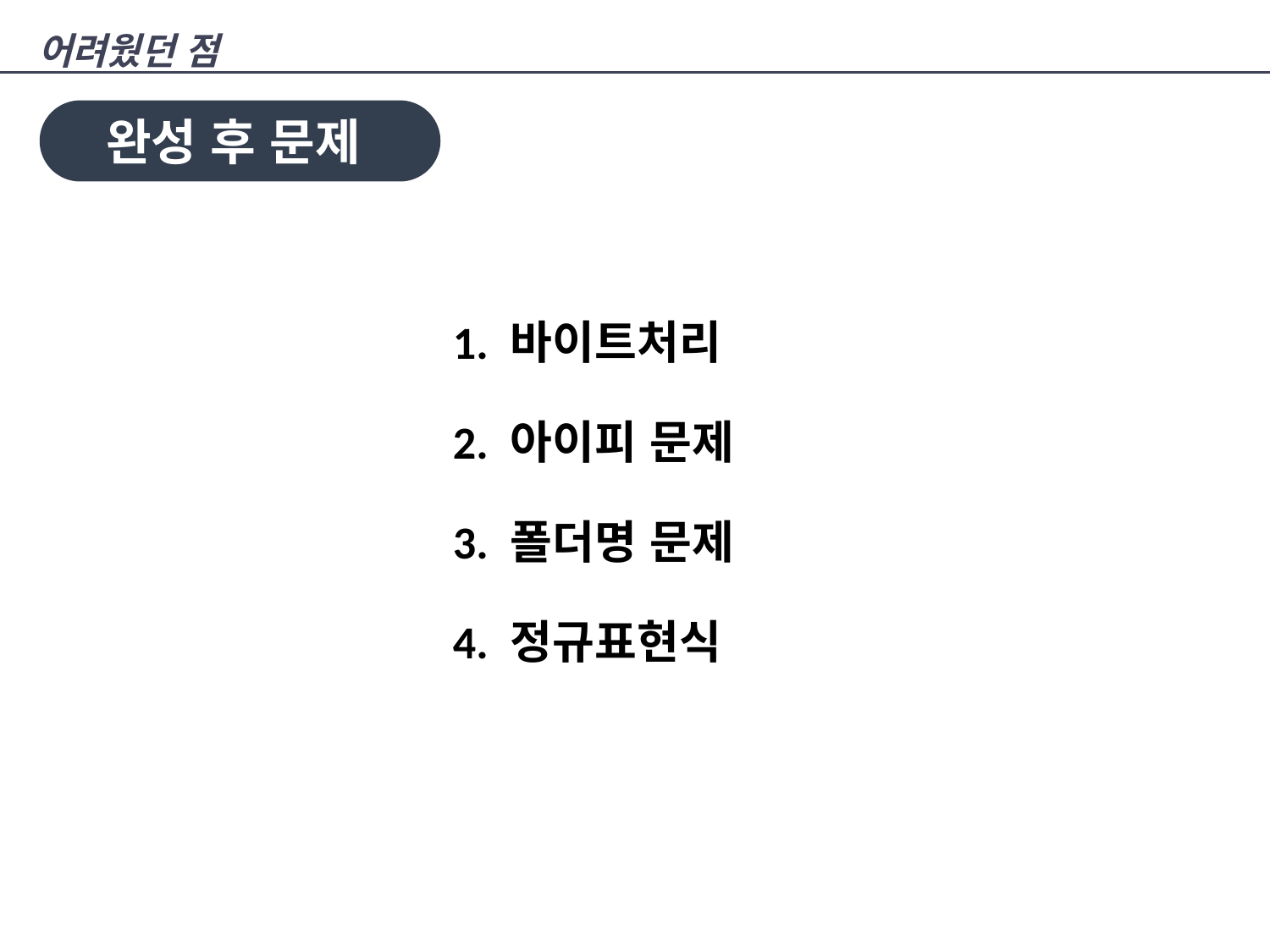

어려웠던 점
완성 후 문제
1. 바이트처리
2. 아이피 문제
3. 폴더명 문제
4. 정규표현식